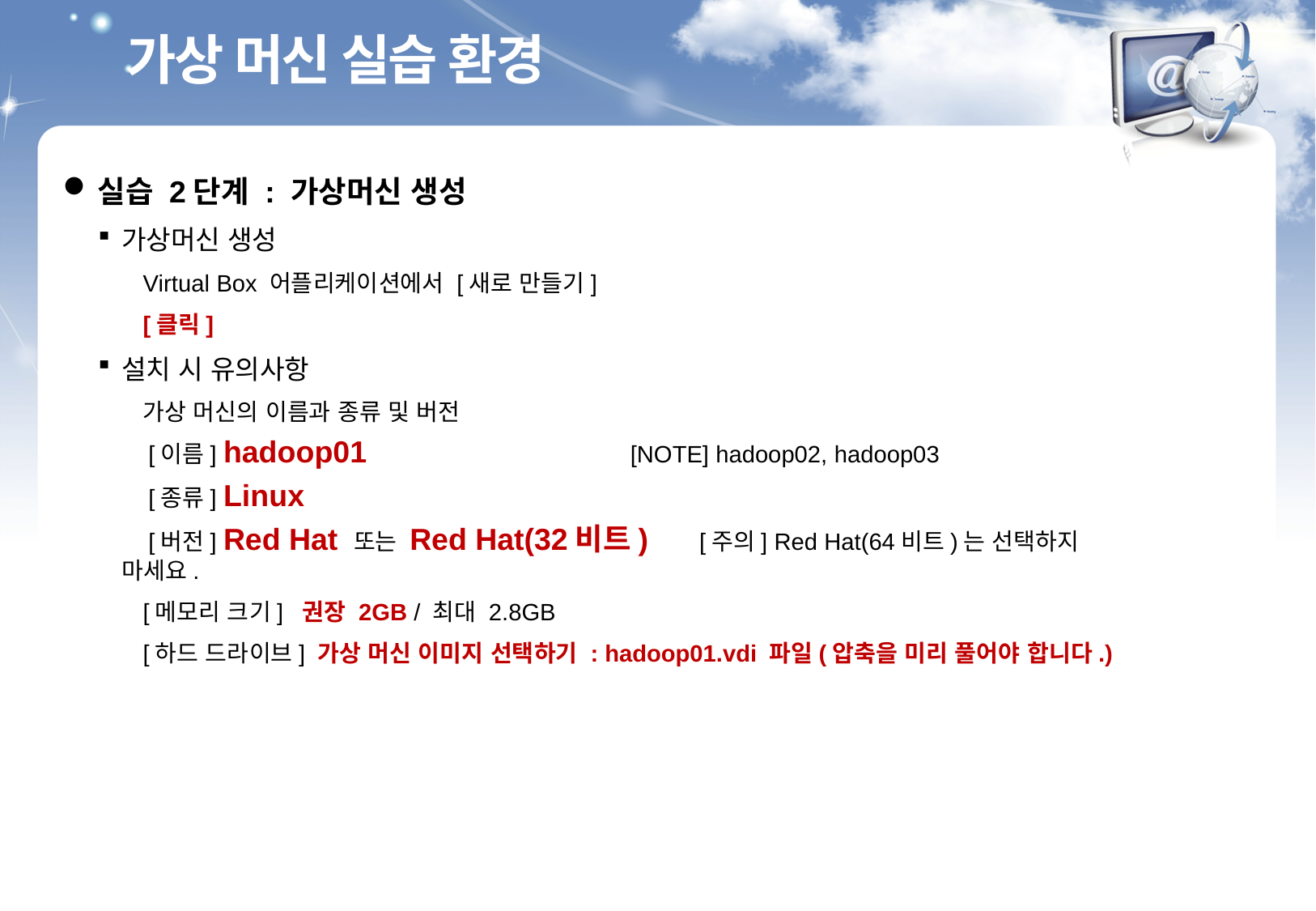

가상 머신 실습 환경

실습 2단계 : 가상머신 생성
가상머신 생성
Virtual Box 어플리케이션에서 [새로 만들기]
[클릭]
설치 시 유의사항
가상 머신의 이름과 종류 및 버전
    [이름] hadoop01                               [NOTE] hadoop02, hadoop03
    [종류] Linux
    [버전] Red Hat 또는 Red Hat(32비트)      [주의] Red Hat(64비트)는 선택하지 마세요.
[메모리 크기]  권장 2GB / 최대 2.8GB
[하드 드라이브] 가상 머신 이미지 선택하기 : hadoop01.vdi 파일(압축을 미리 풀어야 합니다.)